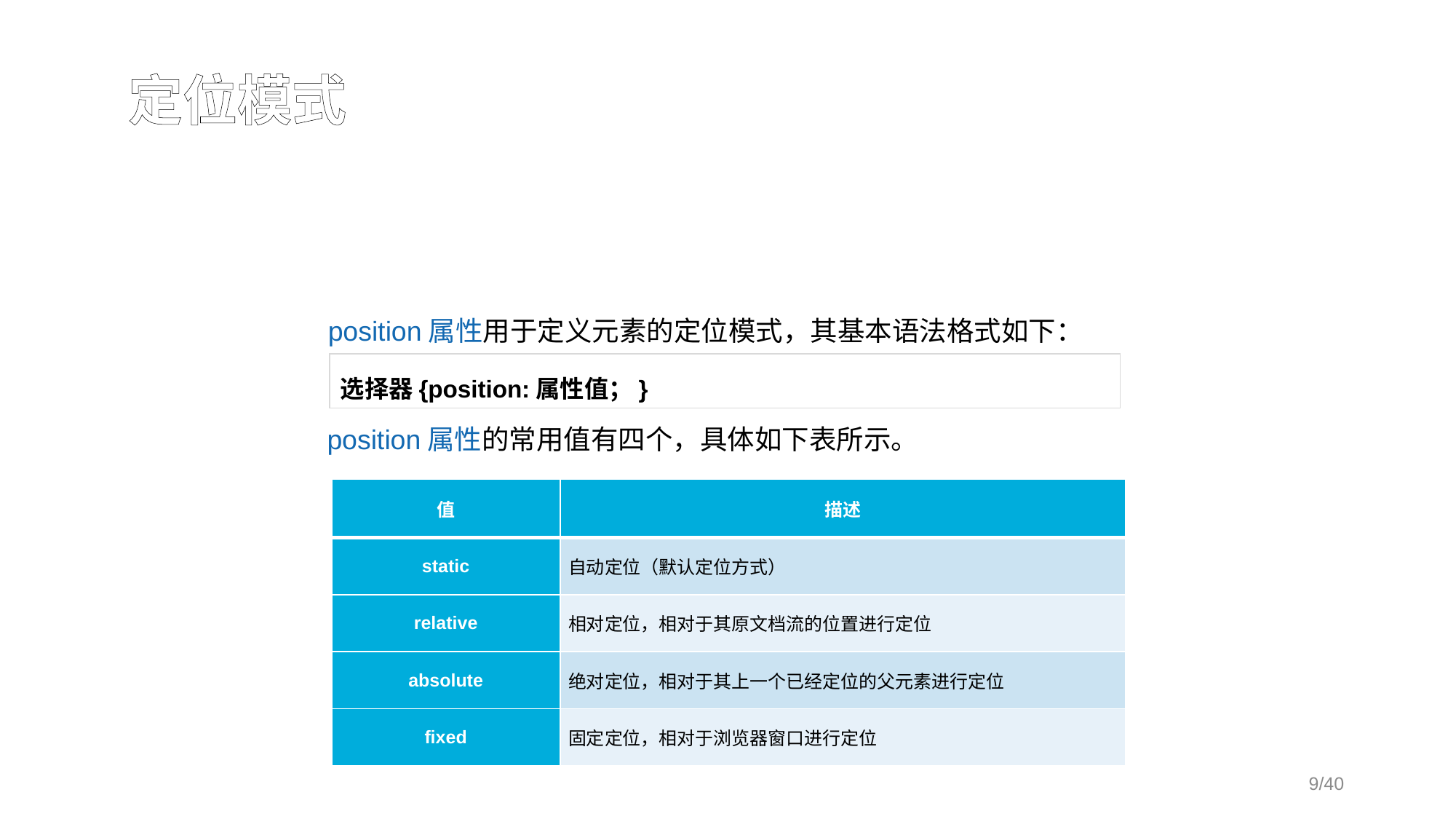

定位模式
position属性用于定义元素的定位模式，其基本语法格式如下：
选择器{position:属性值；}
position属性的常用值有四个，具体如下表所示。
| 值 | 描述 |
| --- | --- |
| static | 自动定位（默认定位方式） |
| relative | 相对定位，相对于其原文档流的位置进行定位 |
| absolute | 绝对定位，相对于其上一个已经定位的父元素进行定位 |
| fixed | 固定定位，相对于浏览器窗口进行定位 |
9/40